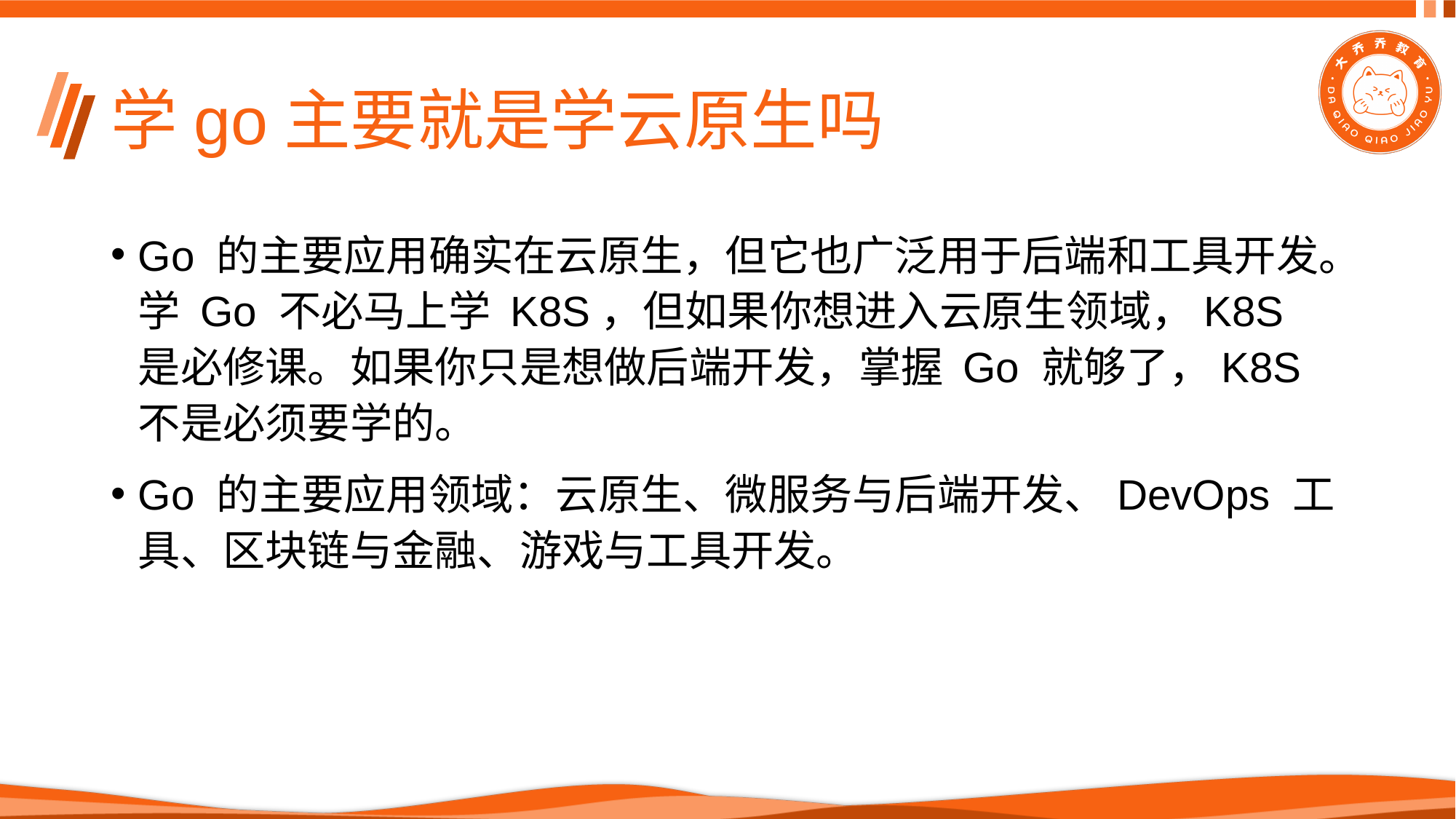

# 学go主要就是学云原生吗
Go 的主要应用确实在云原生，但它也广泛用于后端和工具开发。学 Go 不必马上学 K8S，但如果你想进入云原生领域，K8S 是必修课。如果你只是想做后端开发，掌握 Go 就够了，K8S不是必须要学的。
Go 的主要应用领域：云原生、微服务与后端开发、DevOps 工具、区块链与金融、游戏与工具开发。